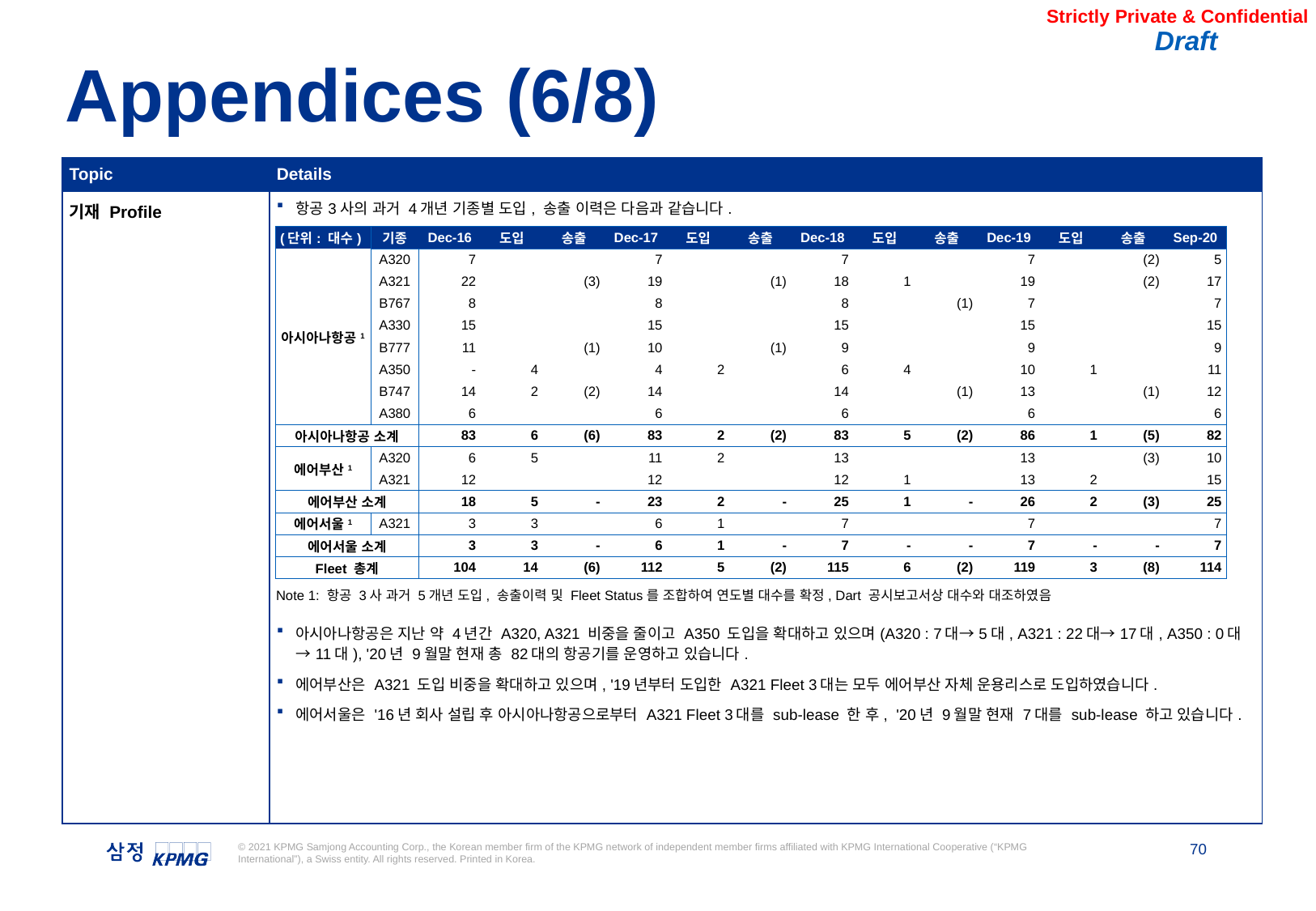

Appendices (6/8)
| Topic | Details |
| --- | --- |
| 기재 Profile | 항공3사의 과거 4개년 기종별 도입, 송출 이력은 다음과 같습니다. 아시아나항공은 지난 약 4년간 A320, A321 비중을 줄이고 A350 도입을 확대하고 있으며(A320 : 7대→5대, A321 : 22대→17대, A350 : 0대→11대), '20년 9월말 현재 총 82대의 항공기를 운영하고 있습니다. 에어부산은 A321 도입 비중을 확대하고 있으며, '19년부터 도입한 A321 Fleet 3대는 모두 에어부산 자체 운용리스로 도입하였습니다. 에어서울은 '16년 회사 설립 후 아시아나항공으로부터 A321 Fleet 3대를 sub-lease 한 후, '20년 9월말 현재 7대를 sub-lease 하고 있습니다. |
| (단위: 대수) | 기종 | Dec-16 | 도입 | 송출 | Dec-17 | 도입 | 송출 | Dec-18 | 도입 | 송출 | Dec-19 | 도입 | 송출 | Sep-20 |
| --- | --- | --- | --- | --- | --- | --- | --- | --- | --- | --- | --- | --- | --- | --- |
| 아시아나항공1 | A320 | 7 |  |  | 7 |  |  | 7 |  |  | 7 |  | (2) | 5 |
|  | A321 | 22 |  | (3) | 19 |  | (1) | 18 | 1 |  | 19 |  | (2) | 17 |
|  | B767 | 8 |  |  | 8 |  |  | 8 |  | (1) | 7 |  |  | 7 |
|  | A330 | 15 |  |  | 15 |  |  | 15 |  |  | 15 |  |  | 15 |
|  | B777 | 11 |  | (1) | 10 |  | (1) | 9 |  |  | 9 |  |  | 9 |
|  | A350 | - | 4 |  | 4 | 2 |  | 6 | 4 |  | 10 | 1 |  | 11 |
|  | B747 | 14 | 2 | (2) | 14 |  |  | 14 |  | (1) | 13 |  | (1) | 12 |
|  | A380 | 6 |  |  | 6 |  |  | 6 |  |  | 6 |  |  | 6 |
| 아시아나항공 소계 |  | 83 | 6 | (6) | 83 | 2 | (2) | 83 | 5 | (2) | 86 | 1 | (5) | 82 |
| 에어부산1 | A320 | 6 | 5 |  | 11 | 2 |  | 13 |  |  | 13 |  | (3) | 10 |
|  | A321 | 12 |  |  | 12 |  |  | 12 | 1 |  | 13 | 2 |  | 15 |
| 에어부산 소계 |  | 18 | 5 | - | 23 | 2 | - | 25 | 1 | - | 26 | 2 | (3) | 25 |
| 에어서울1 | A321 | 3 | 3 |  | 6 | 1 |  | 7 |  |  | 7 |  |  | 7 |
| 에어서울 소계 |  | 3 | 3 | - | 6 | 1 | - | 7 | - | - | 7 | - | - | 7 |
| Fleet 총계 |  | 104 | 14 | (6) | 112 | 5 | (2) | 115 | 6 | (2) | 119 | 3 | (8) | 114 |
Note 1: 항공 3사 과거 5개년 도입, 송출이력 및 Fleet Status를 조합하여 연도별 대수를 확정, Dart 공시보고서상 대수와 대조하였음